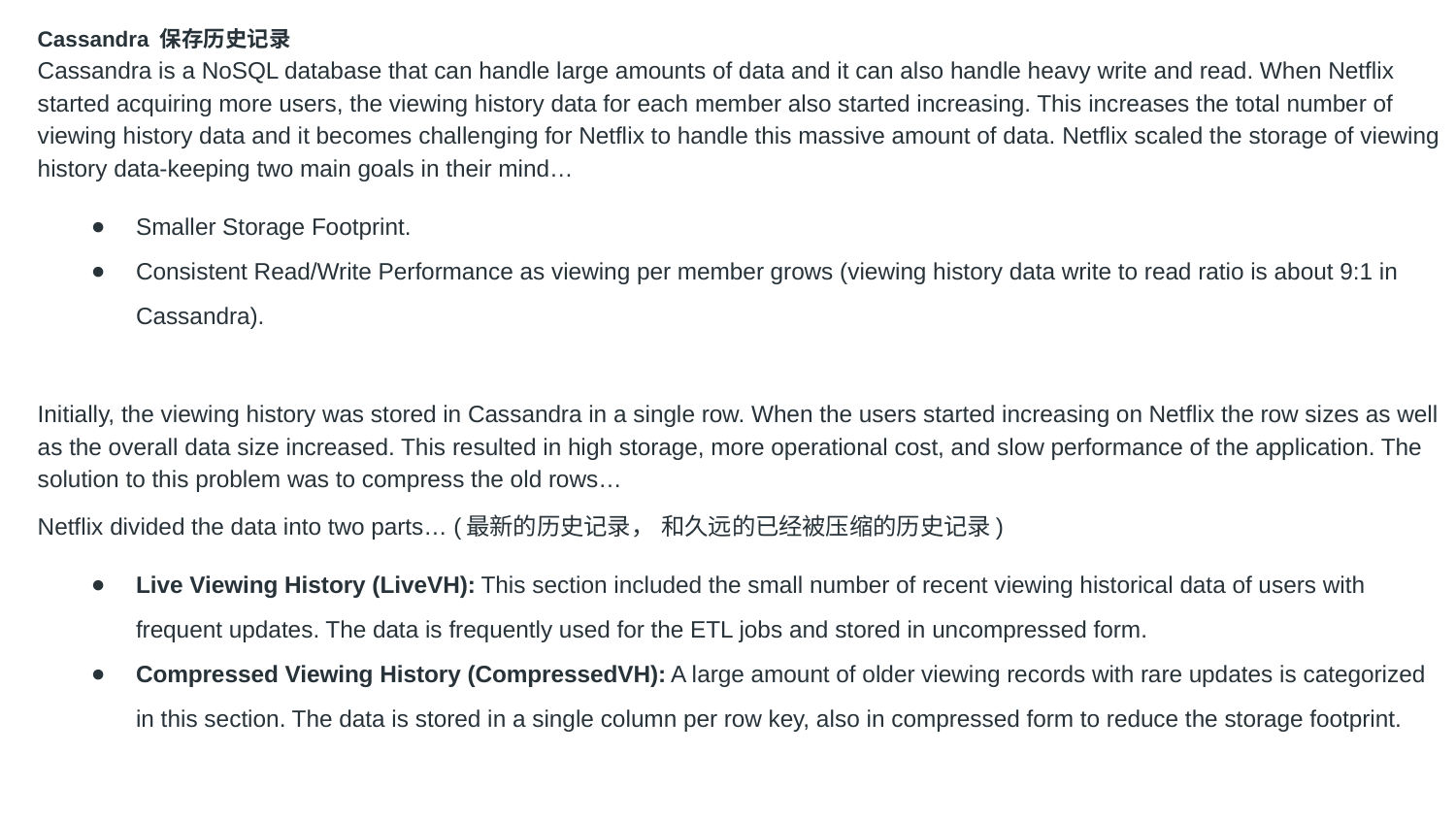

Cassandra 保存历史记录
Cassandra is a NoSQL database that can handle large amounts of data and it can also handle heavy write and read. When Netflix started acquiring more users, the viewing history data for each member also started increasing. This increases the total number of viewing history data and it becomes challenging for Netflix to handle this massive amount of data. Netflix scaled the storage of viewing history data-keeping two main goals in their mind…
Smaller Storage Footprint.
Consistent Read/Write Performance as viewing per member grows (viewing history data write to read ratio is about 9:1 in Cassandra).
Initially, the viewing history was stored in Cassandra in a single row. When the users started increasing on Netflix the row sizes as well as the overall data size increased. This resulted in high storage, more operational cost, and slow performance of the application. The solution to this problem was to compress the old rows…
Netflix divided the data into two parts… (最新的历史记录， 和久远的已经被压缩的历史记录)
Live Viewing History (LiveVH): This section included the small number of recent viewing historical data of users with frequent updates. The data is frequently used for the ETL jobs and stored in uncompressed form.
Compressed Viewing History (CompressedVH): A large amount of older viewing records with rare updates is categorized in this section. The data is stored in a single column per row key, also in compressed form to reduce the storage footprint.